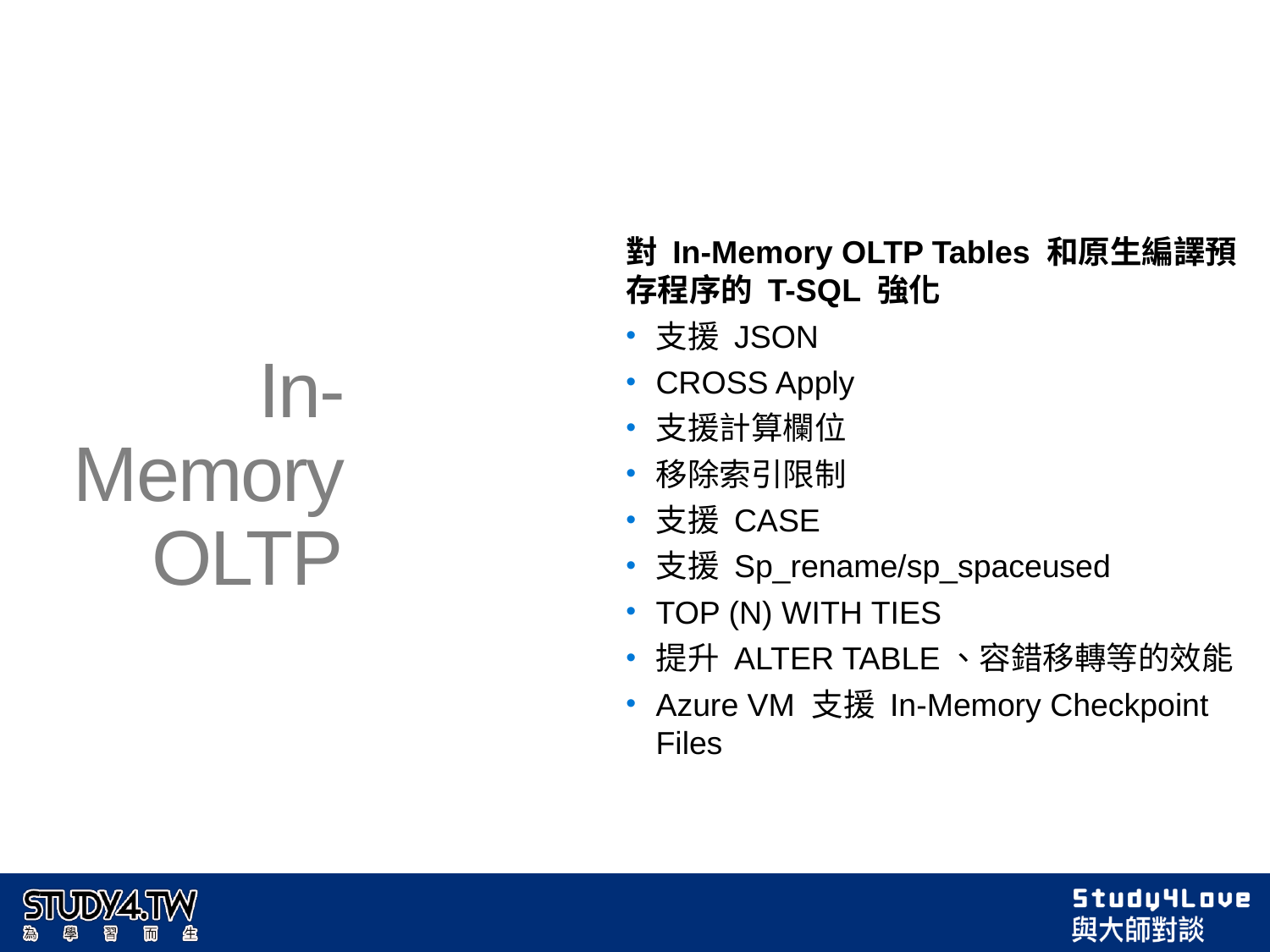

In-Memory OLTP
對 In-Memory OLTP Tables 和原生編譯預存程序的 T-SQL 強化
支援 JSON
CROSS Apply
支援計算欄位
移除索引限制
支援 CASE
支援 Sp_rename/sp_spaceused
TOP (N) WITH TIES
提升 ALTER TABLE、容錯移轉等的效能
Azure VM 支援 In-Memory Checkpoint Files